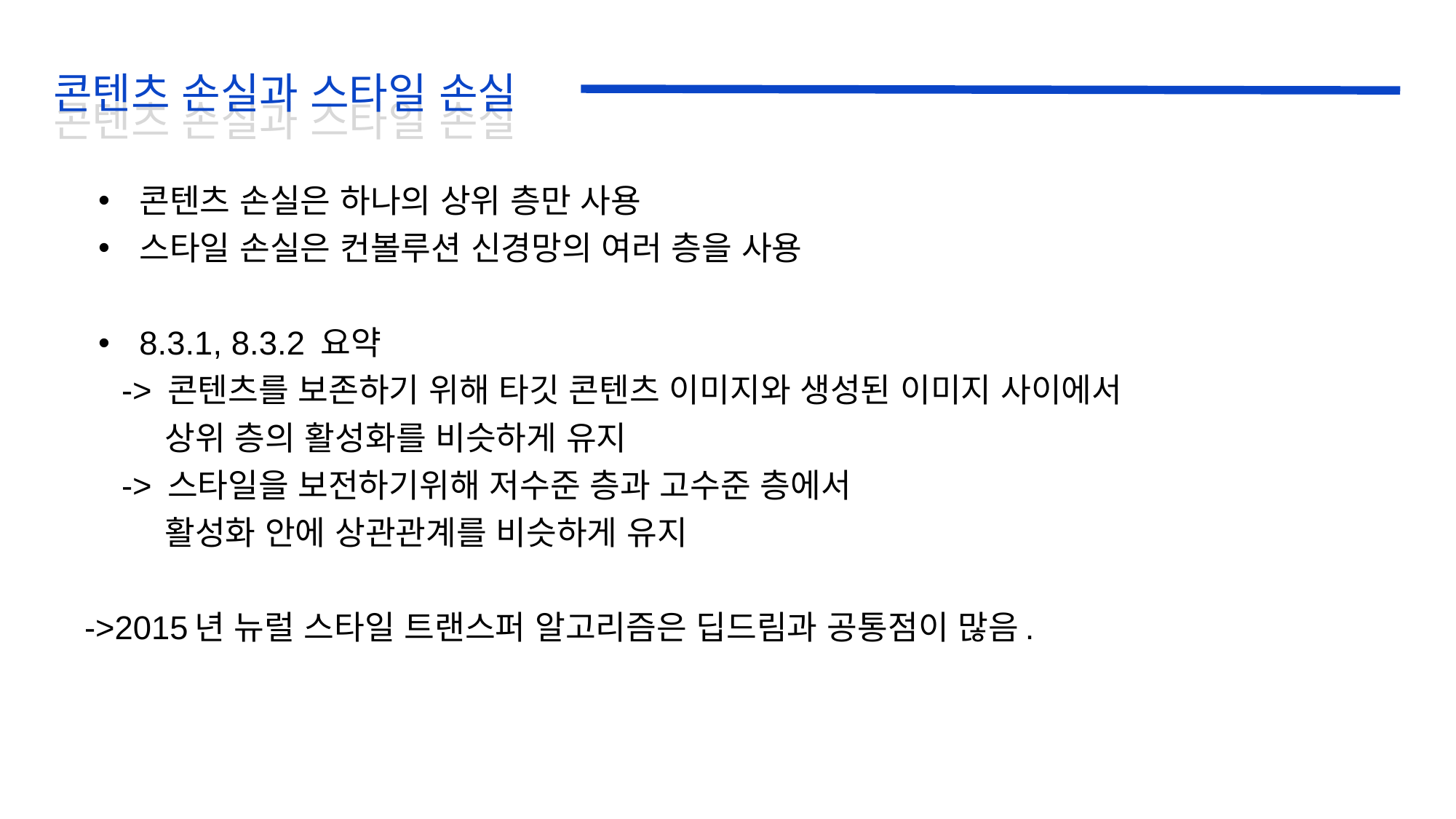

콘텐츠 손실과 스타일 손실
콘텐츠 손실과 스타일 손실
콘텐츠 손실은 하나의 상위 층만 사용
스타일 손실은 컨볼루션 신경망의 여러 층을 사용

8.3.1, 8.3.2 요약
    -> 콘텐츠를 보존하기 위해 타깃 콘텐츠 이미지와 생성된 이미지 사이에서
        상위 층의 활성화를 비슷하게 유지
    -> 스타일을 보전하기위해 저수준 층과 고수준 층에서
        활성화 안에 상관관계를 비슷하게 유지

->2015년 뉴럴 스타일 트랜스퍼 알고리즘은 딥드림과 공통점이 많음.